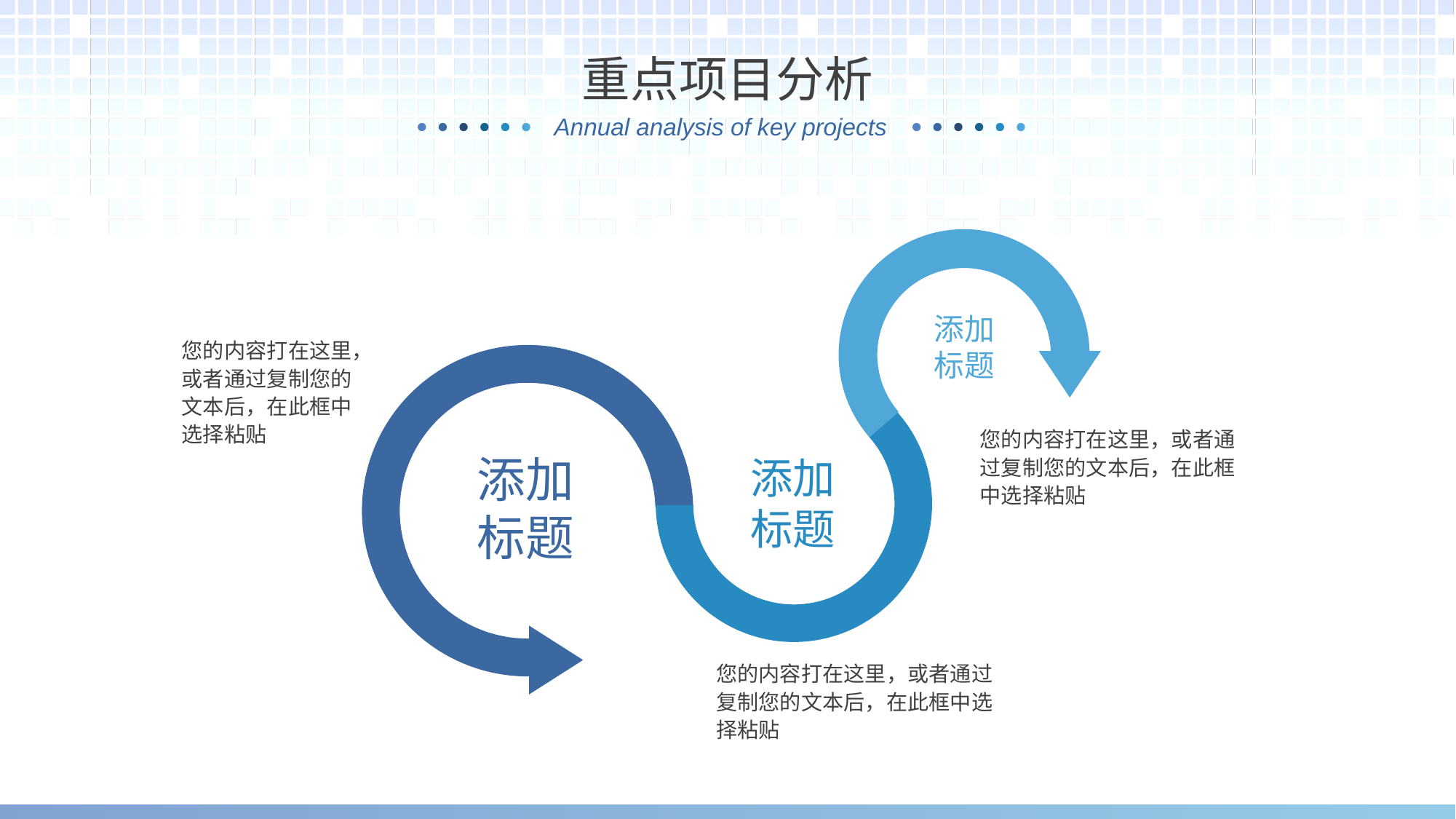

重点项目分析

添加标题
您的内容打在这里，或者通过复制您的文本后，在此框中选择粘贴
您的内容打在这里，或者通过复制您的文本后，在此框中选择粘贴
添加标题
添加标题
您的内容打在这里，或者通过复制您的文本后，在此框中选择粘贴